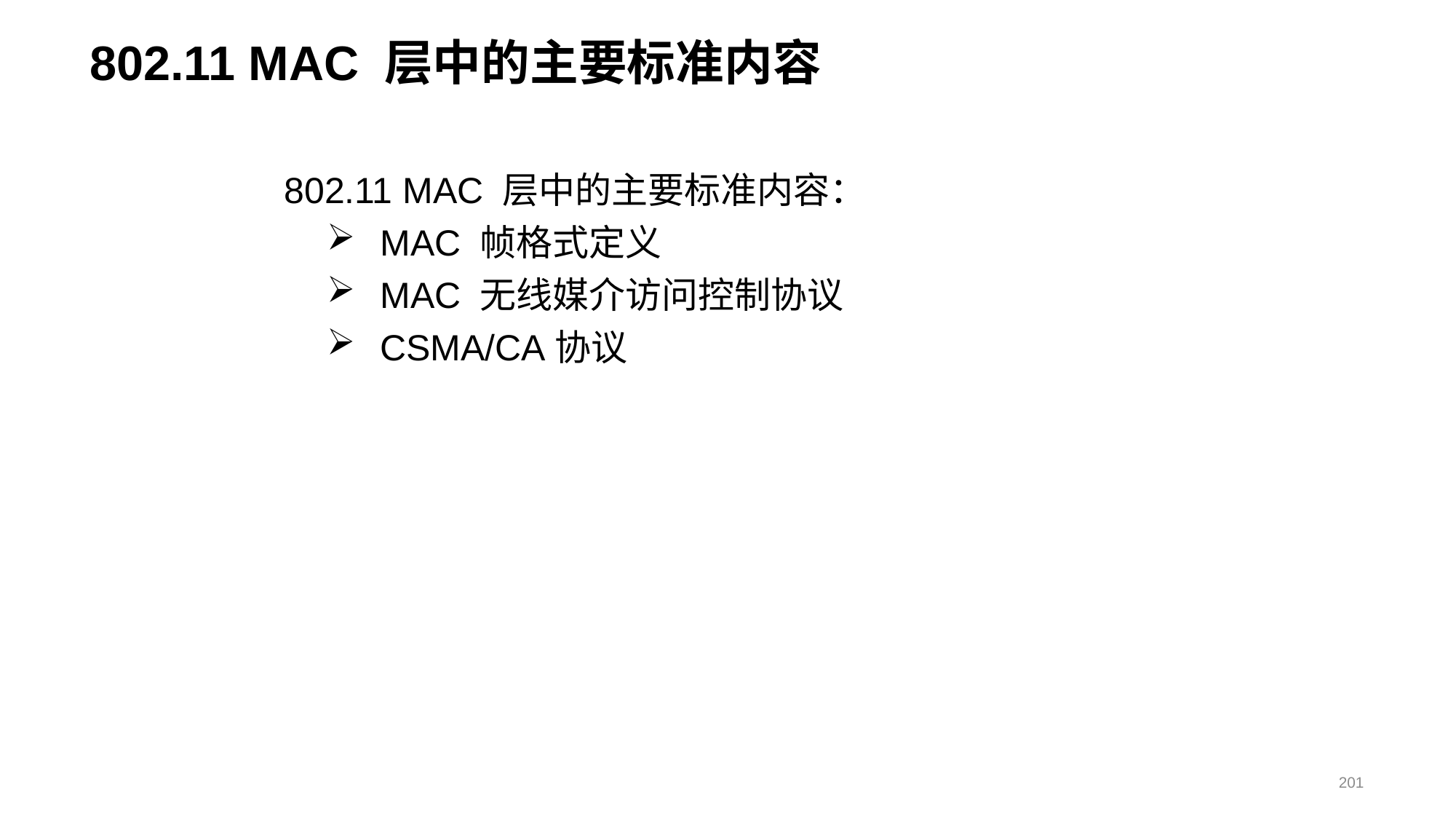

# 802.11 MAC 层中的主要标准内容

802.11 MAC 层中的主要标准内容：
MAC 帧格式定义
MAC 无线媒介访问控制协议
CSMA/CA协议

201